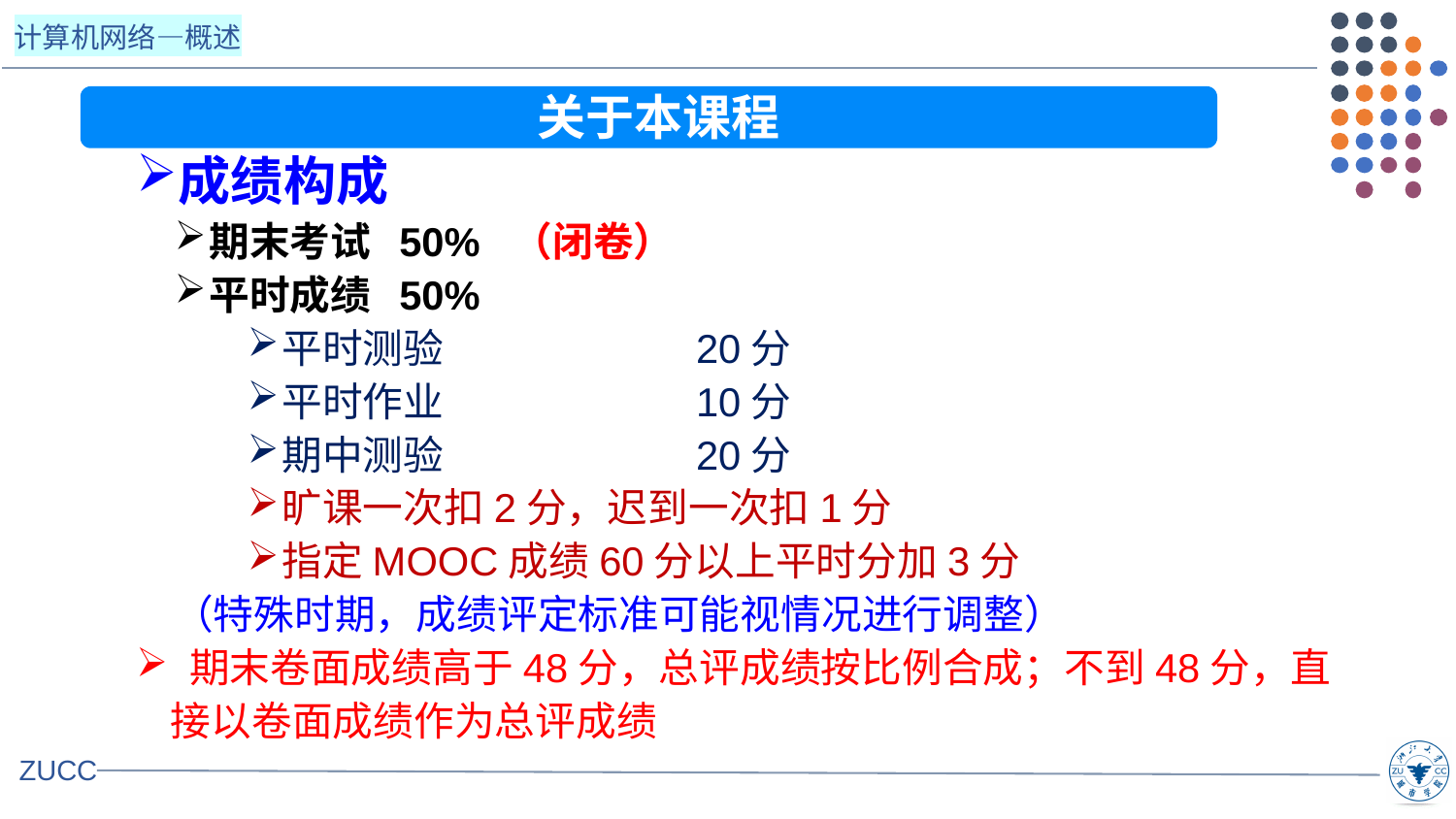

关于本课程

成绩构成
期末考试  50%  （闭卷）
平时成绩  50%
平时测验                           20分
平时作业                           10分
期中测验                           20分
旷课一次扣2分，迟到一次扣1分
指定MOOC成绩60分以上平时分加3分
   （特殊时期，成绩评定标准可能视情况进行调整）
 期末卷面成绩高于48分，总评成绩按比例合成；不到48分，直接以卷面成绩作为总评成绩